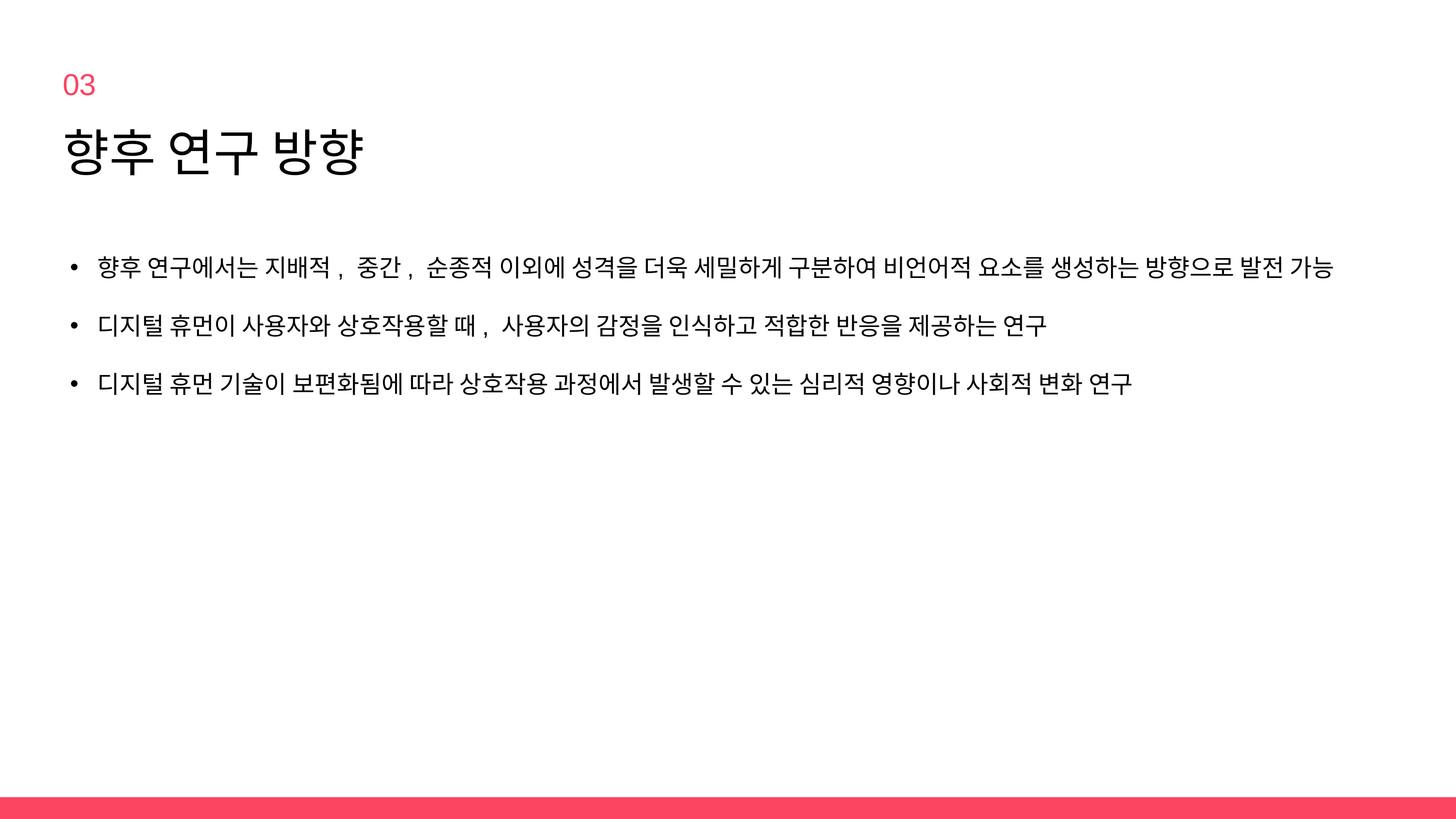

03
향후 연구 방향

향후 연구에서는 지배적, 중간, 순종적 이외에 성격을 더욱 세밀하게 구분하여 비언어적 요소를 생성하는 방향으로 발전 가능

디지털 휴먼이 사용자와 상호작용할 때, 사용자의 감정을 인식하고 적합한 반응을 제공하는 연구

디지털 휴먼 기술이 보편화됨에 따라 상호작용 과정에서 발생할 수 있는 심리적 영향이나 사회적 변화 연구